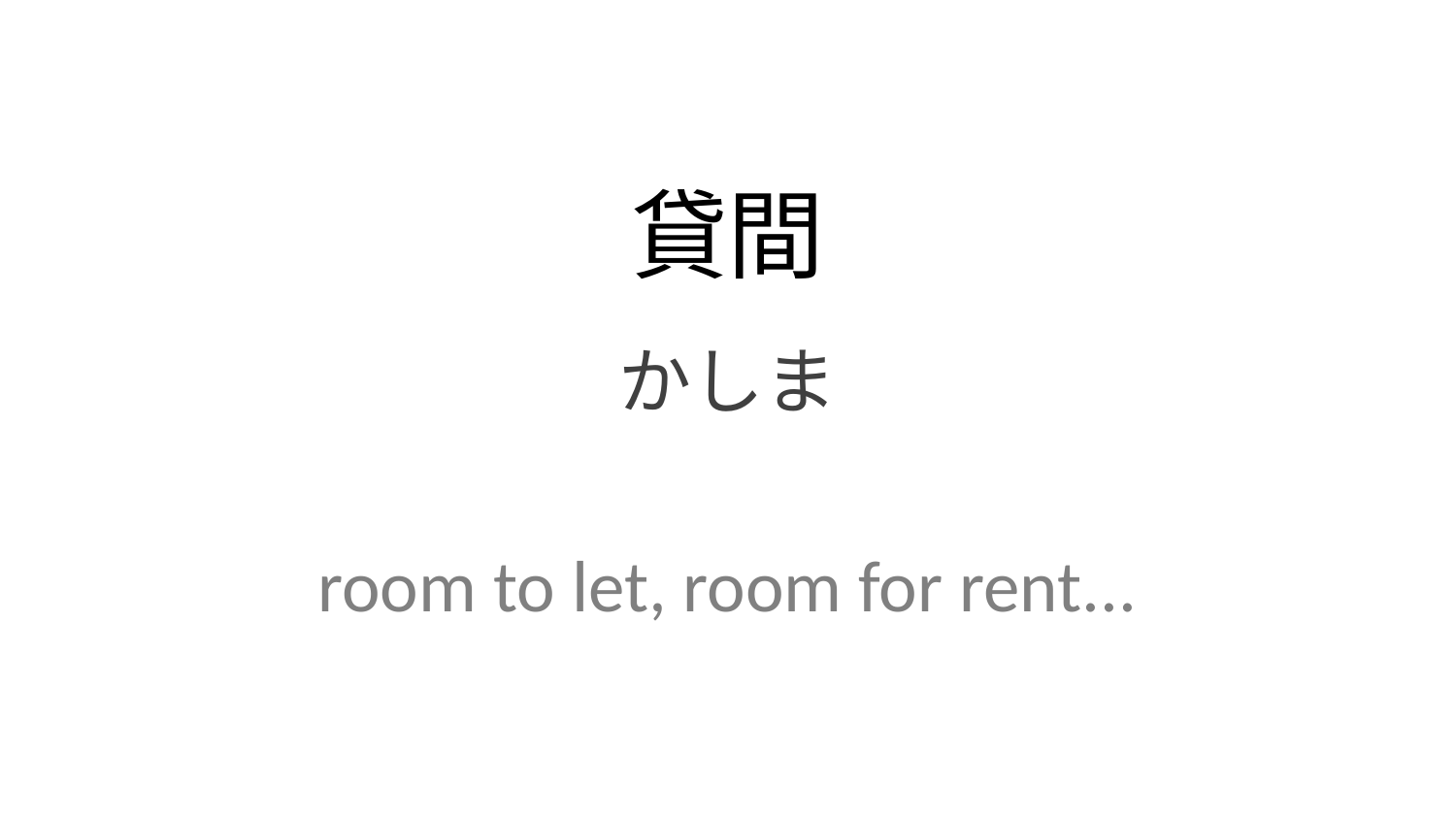

貸間

かしま
room to let, room for rent...